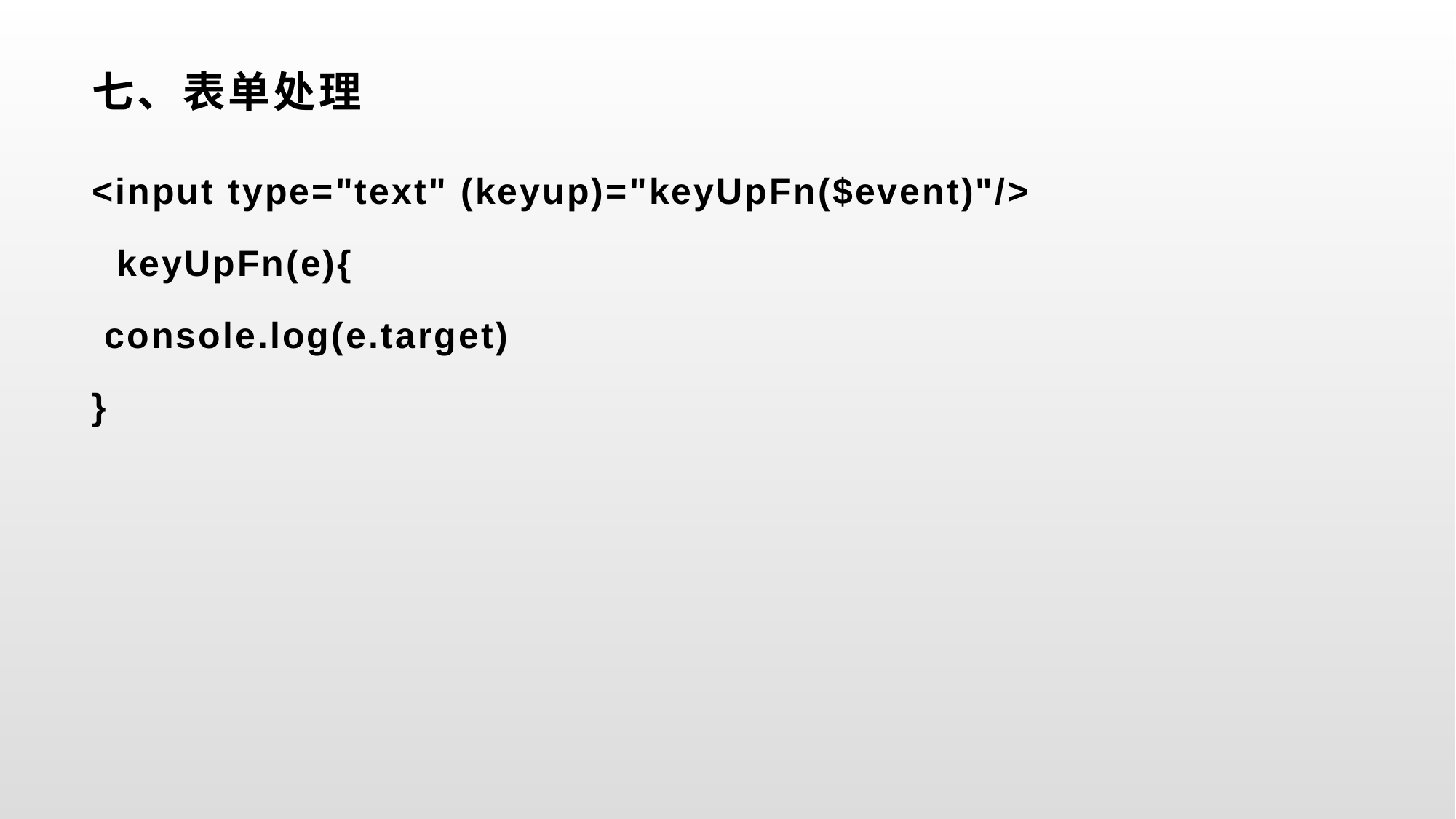

# 七、表单处理
<input type="text" (keyup)="keyUpFn($event)"/>
  keyUpFn(e){
 console.log(e.target)
}